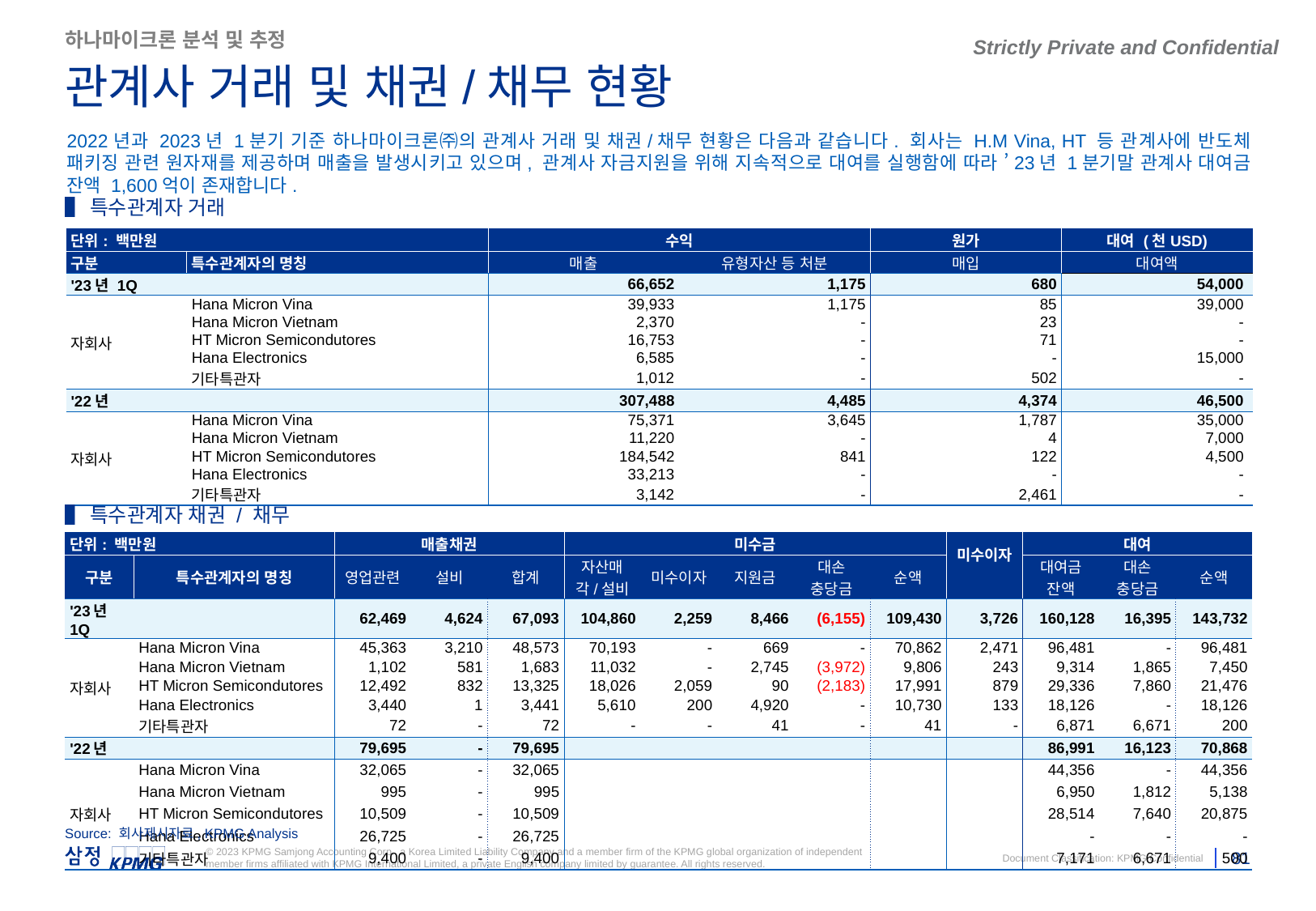

JSJ
하나마이크론 분석 및 추정
관계사 거래 및 채권/채무 현황
2022년과 2023년 1분기 기준 하나마이크론㈜의 관계사 거래 및 채권/채무 현황은 다음과 같습니다. 회사는 H.M Vina, HT 등 관계사에 반도체 패키징 관련 원자재를 제공하며 매출을 발생시키고 있으며, 관계사 자금지원을 위해 지속적으로 대여를 실행함에 따라 ’23년 1분기말 관계사 대여금 잔액 1,600억이 존재합니다.
▌특수관계자 거래
| 단위: 백만원 |  | 수익 |  | 원가 | 대여 (천USD) |
| --- | --- | --- | --- | --- | --- |
| 구분 | 특수관계자의 명칭 | 매출 | 유형자산 등 처분 | 매입 | 대여액 |
| '23년 1Q |  | 66,652 | 1,175 | 680 | 54,000 |
| 자회사 | Hana Micron Vina | 39,933 | 1,175 | 85 | 39,000 |
| 자회사 | Hana Micron Vietnam | 2,370 | - | 23 | - |
| 자회사 | HT Micron Semicondutores | 16,753 | - | 71 | - |
| 자회사 | Hana Electronics | 6,585 | - | - | 15,000 |
| 자회사 | 기타특관자 | 1,012 | - | 502 | - |
| '22년 |  | 307,488 | 4,485 | 4,374 | 46,500 |
| 자회사 | Hana Micron Vina | 75,371 | 3,645 | 1,787 | 35,000 |
| 자회사 | Hana Micron Vietnam | 11,220 | - | 4 | 7,000 |
| 자회사 | HT Micron Semicondutores | 184,542 | 841 | 122 | 4,500 |
| 자회사 | Hana Electronics | 33,213 | - | - | - |
| 자회사 | 기타특관자 | 3,142 | - | 2,461 | - |
▌특수관계자 채권 / 채무
| 단위: 백만원 |  | 매출채권 |  |  | 미수금 |  |  |  |  | 미수이자 | 대여 |  |  |
| --- | --- | --- | --- | --- | --- | --- | --- | --- | --- | --- | --- | --- | --- |
| 구분 | 특수관계자의 명칭 | 영업관련 | 설비 | 합계 | 자산매각/설비 | 미수이자 | 지원금 | 대손 충당금 | 순액 |  | 대여금 잔액 | 대손 충당금 | 순액 |
| '23년 1Q |  | 62,469 | 4,624 | 67,093 | 104,860 | 2,259 | 8,466 | (6,155) | 109,430 | 3,726 | 160,128 | 16,395 | 143,732 |
| 자회사 | Hana Micron Vina | 45,363 | 3,210 | 48,573 | 70,193 | - | 669 | - | 70,862 | 2,471 | 96,481 | - | 96,481 |
| 자회사 | Hana Micron Vietnam | 1,102 | 581 | 1,683 | 11,032 | - | 2,745 | (3,972) | 9,806 | 243 | 9,314 | 1,865 | 7,450 |
| 자회사 | HT Micron Semicondutores | 12,492 | 832 | 13,325 | 18,026 | 2,059 | 90 | (2,183) | 17,991 | 879 | 29,336 | 7,860 | 21,476 |
| 자회사 | Hana Electronics | 3,440 | 1 | 3,441 | 5,610 | 200 | 4,920 | - | 10,730 | 133 | 18,126 | - | 18,126 |
| 자회사 | 기타특관자 | 72 | - | 72 | - | - | 41 | - | 41 | - | 6,871 | 6,671 | 200 |
| '22년 |  | 79,695 | - | 79,695 |  |  |  |  |  |  | 86,991 | 16,123 | 70,868 |
| 자회사 | Hana Micron Vina | 32,065 | - | 32,065 |  |  |  |  |  |  | 44,356 | - | 44,356 |
| 자회사 | Hana Micron Vietnam | 995 | - | 995 |  |  |  |  |  |  | 6,950 | 1,812 | 5,138 |
| 자회사 | HT Micron Semicondutores | 10,509 | - | 10,509 |  |  |  |  |  |  | 28,514 | 7,640 | 20,875 |
| 자회사 | Hana Electronics | 26,725 | - | 26,725 |  |  |  |  |  |  | - | - | - |
| 자회사 | 기타특관자 | 9,400 | - | 9,400 |  |  |  |  |  |  | 7,171 | 6,671 | 500 |
Source: 회사제시자료, KPMG Analysis